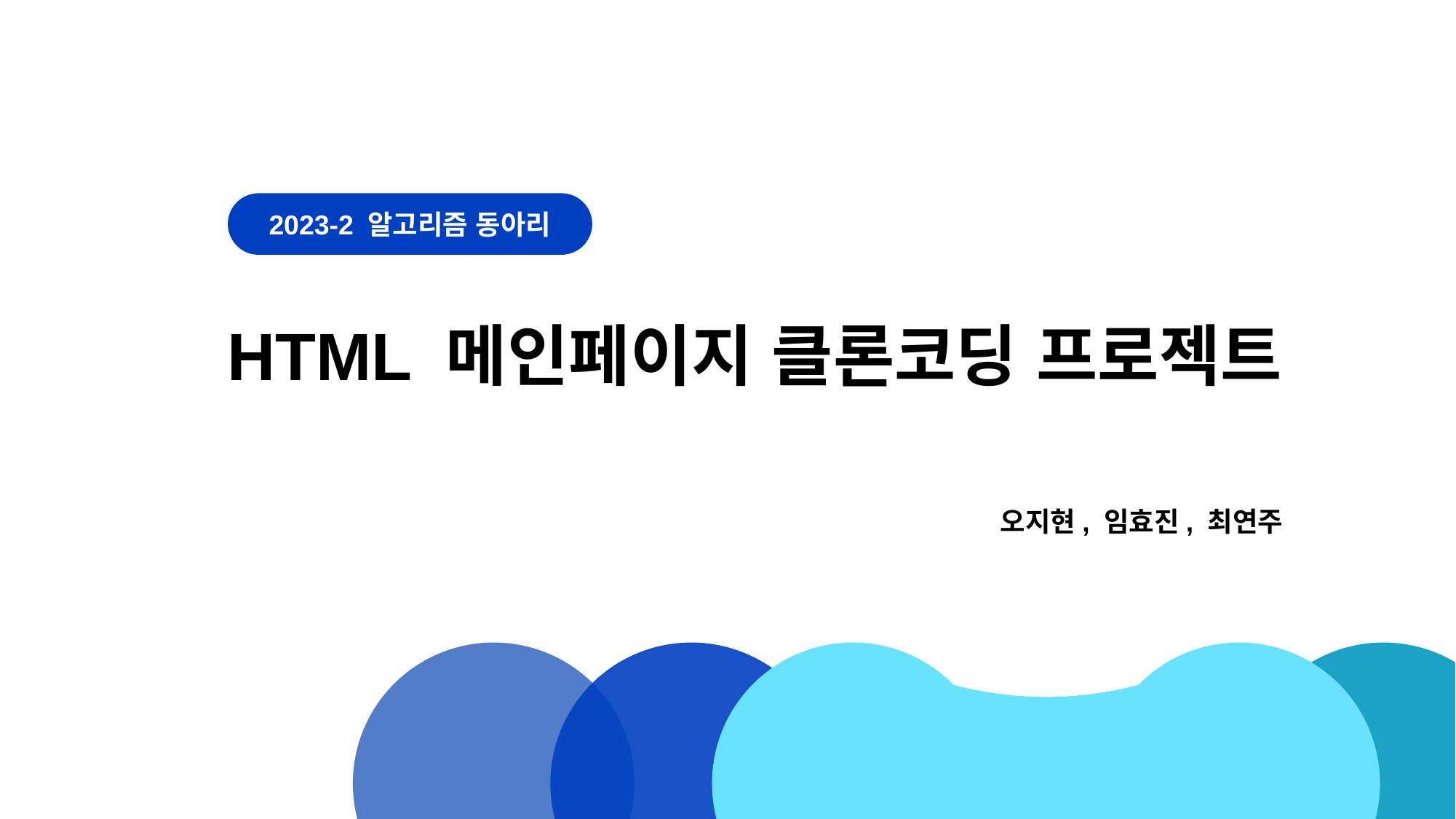

2023-2 알고리즘 동아리
HTML 메인페이지 클론코딩 프로젝트
오지현, 임효진, 최연주